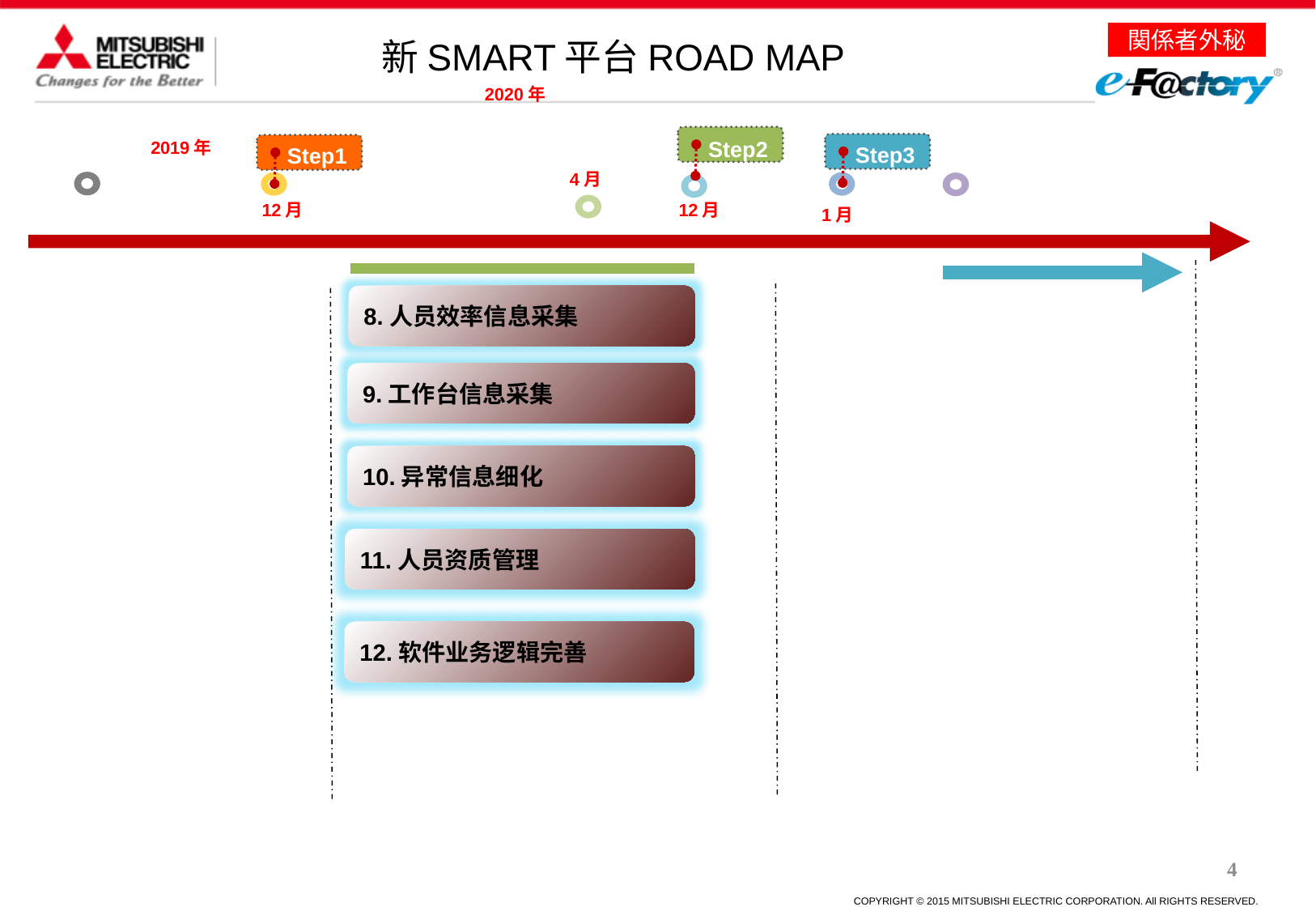

新SMART平台ROAD MAP
2020年
2019年
Step2

Step3

Step1

4月

12月
12月
1月

8.人员效率信息采集
9.工作台信息采集
10.异常信息细化
11.人员资质管理
12.软件业务逻辑完善
4